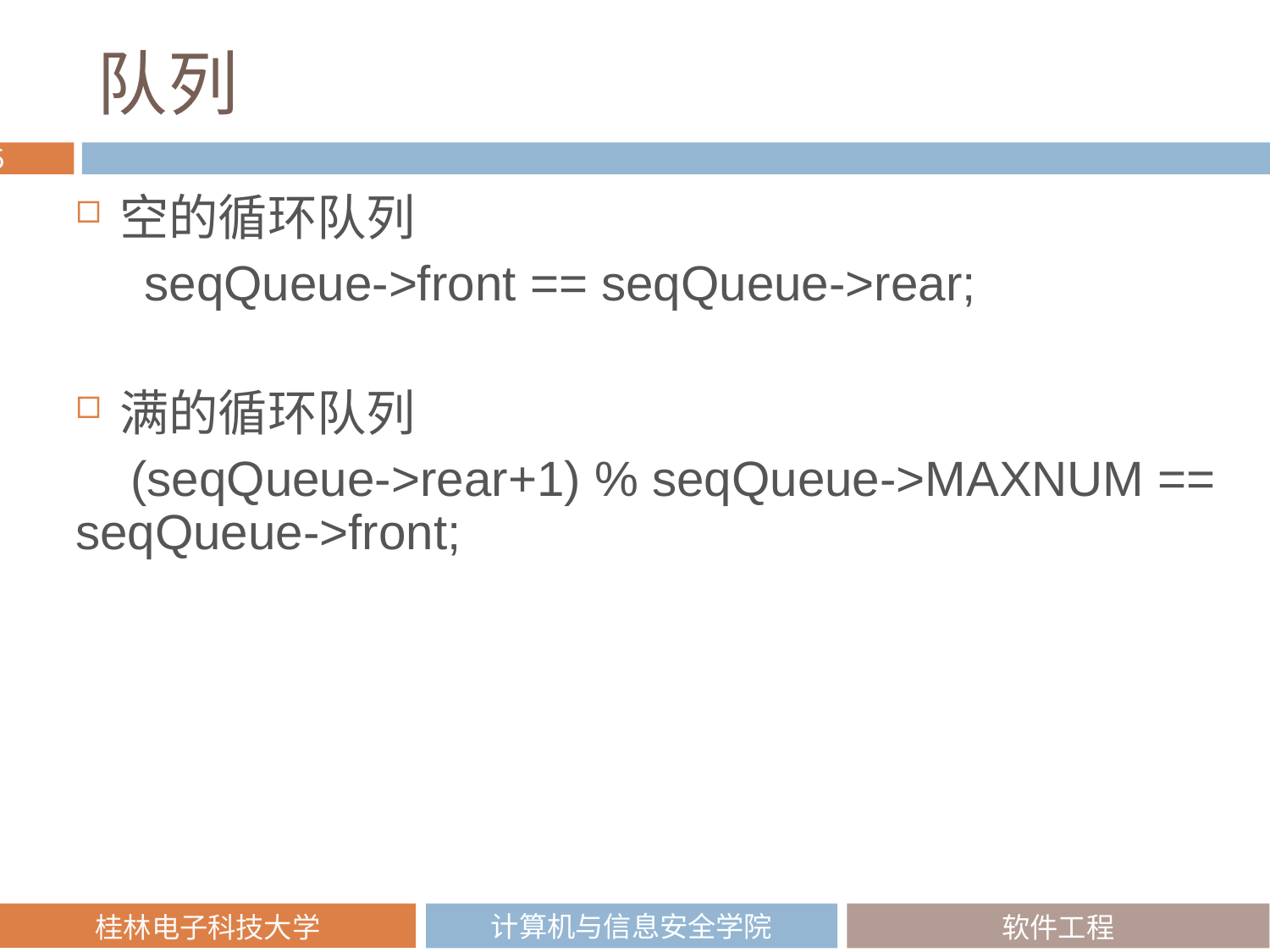

# 队列
空的循环队列
     seqQueue->front == seqQueue->rear;

满的循环队列
    (seqQueue->rear+1) % seqQueue->MAXNUM ==  seqQueue->front;